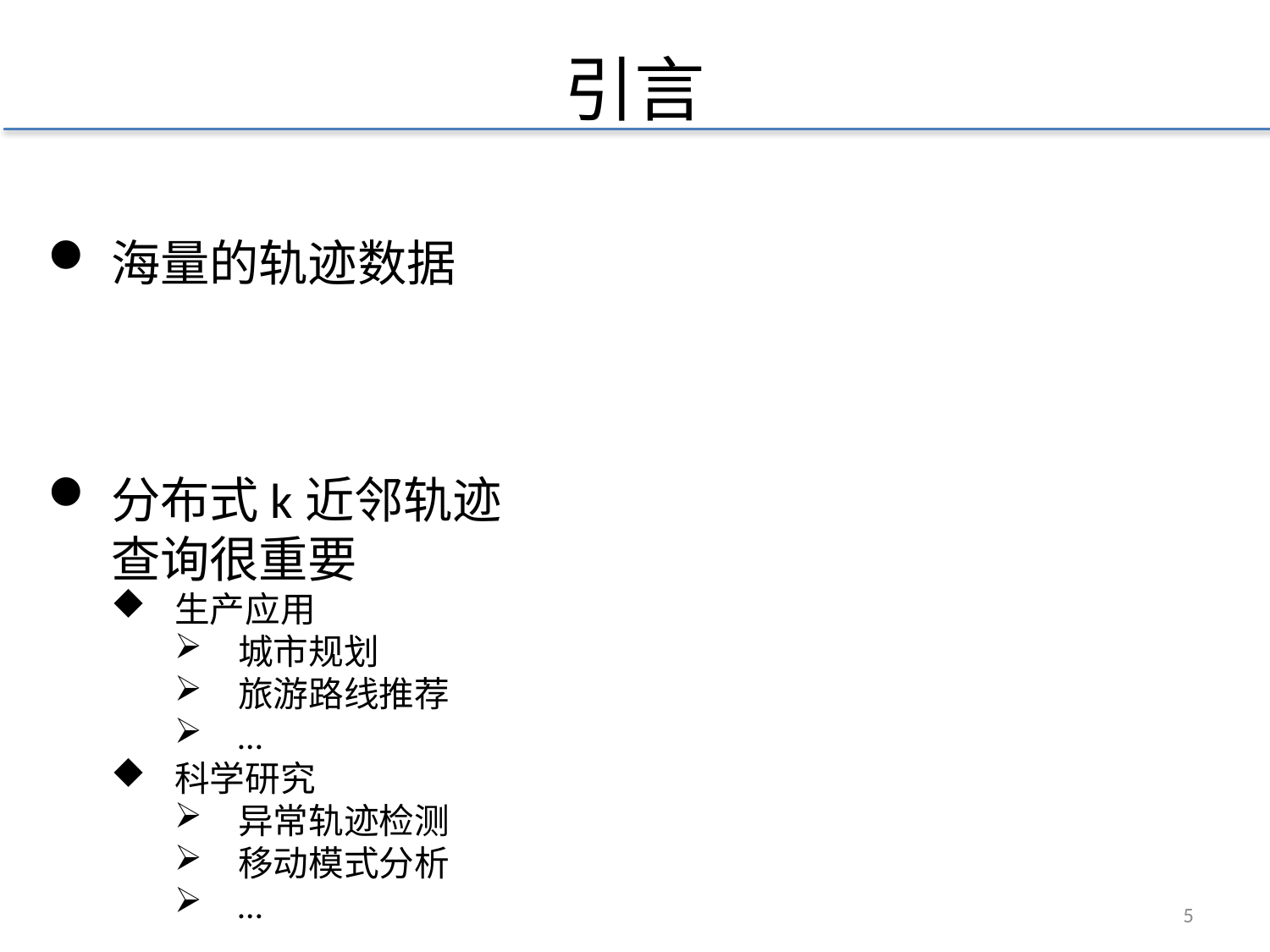

# 引言
海量的轨迹数据

分布式k近邻轨迹查询很重要
生产应用
城市规划
旅游路线推荐
…
科学研究
异常轨迹检测
移动模式分析
…

5